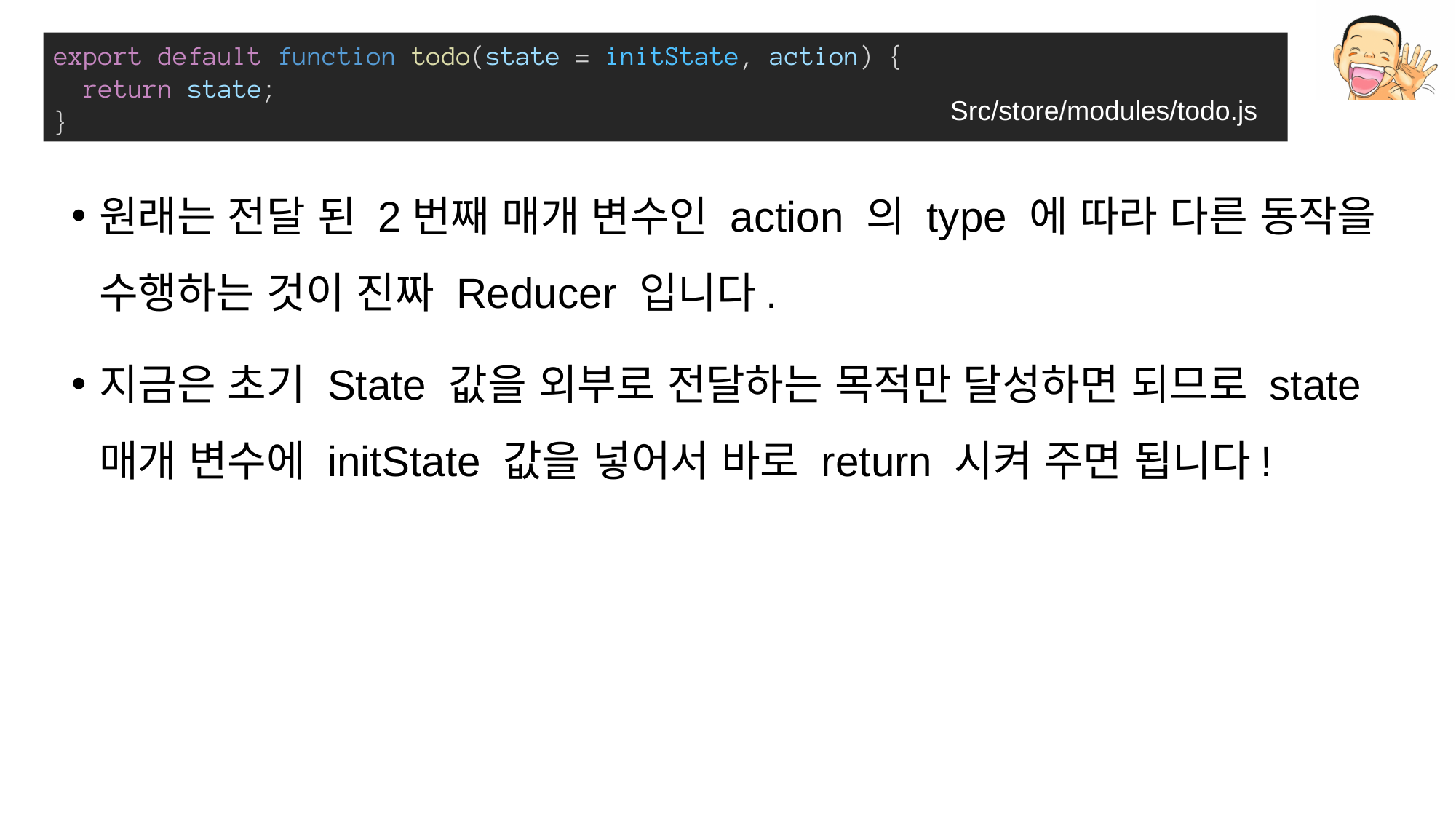

export default function todo(state = initState, action) {
  return state;
}
Src/store/modules/todo.js
원래는 전달 된 2번째 매개 변수인 action 의 type 에 따라 다른 동작을 수행하는 것이 진짜 Reducer 입니다.
지금은 초기 State 값을 외부로 전달하는 목적만 달성하면 되므로 state 매개 변수에 initState 값을 넣어서 바로 return 시켜 주면 됩니다!